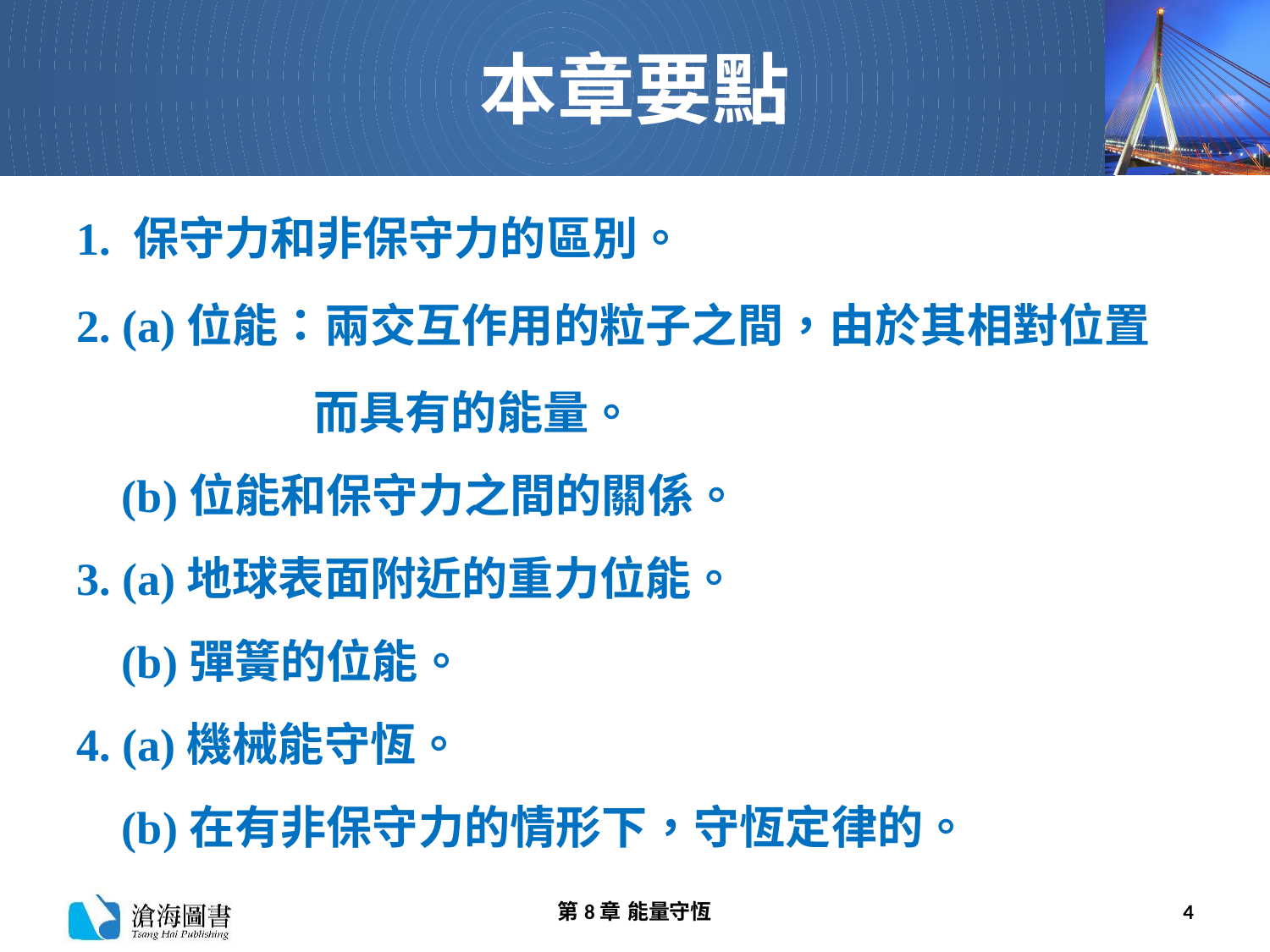

# 本章要點
1. 保守力和非保守力的區別。
2. (a)位能：兩交互作用的粒子之間，由於其相對位置
而具有的能量。
    (b)位能和保守力之間的關係。
3. (a)地球表面附近的重力位能。
    (b)彈簧的位能。
4. (a)機械能守恆。
    (b)在有非保守力的情形下，守恆定律的。

第8章 能量守恆
4